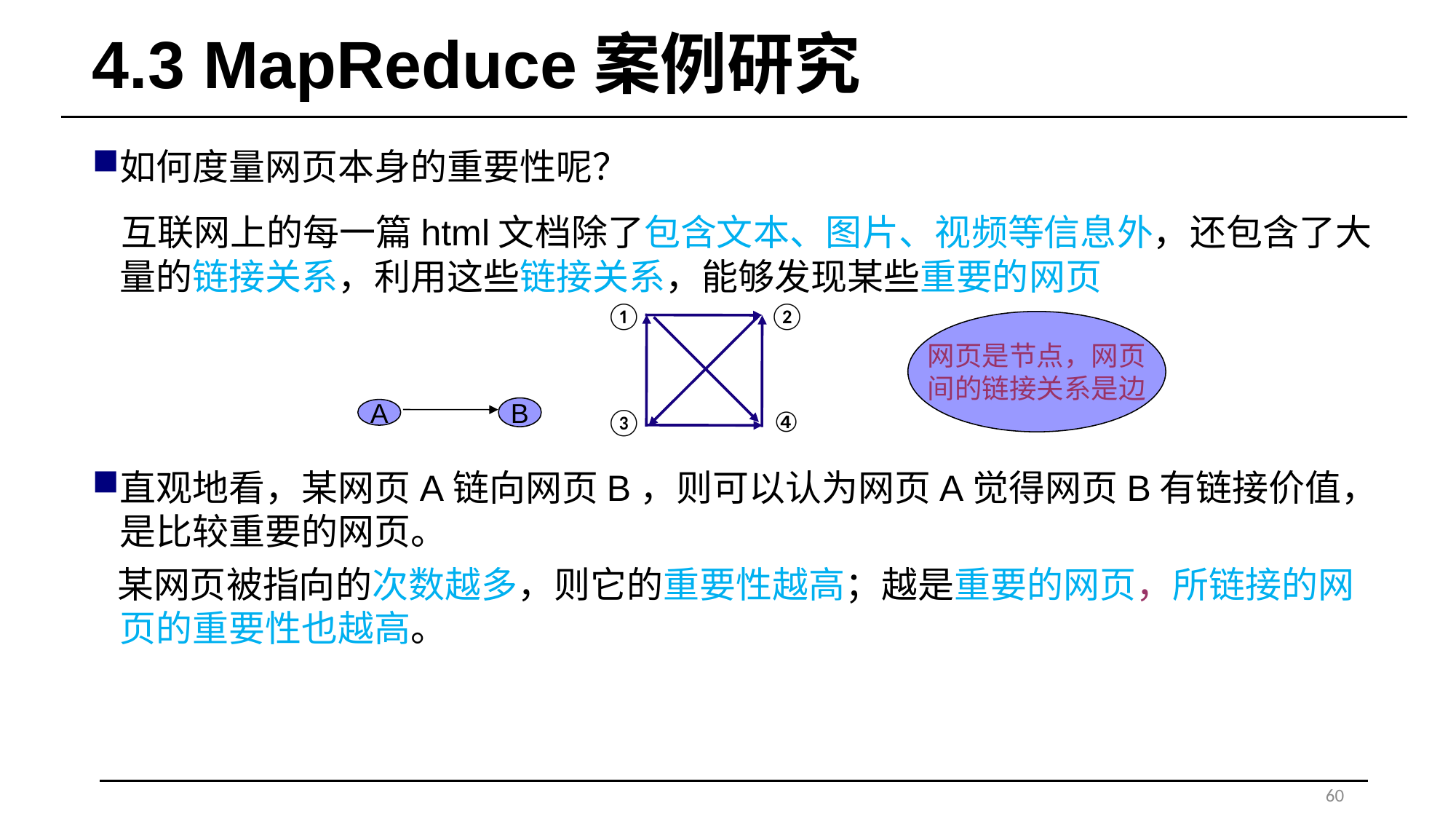

# 4.3 MapReduce案例研究
如何度量网页本身的重要性呢？
  互联网上的每一篇html文档除了包含文本、图片、视频等信息外，还包含了大量的链接关系，利用这些链接关系，能够发现某些重要的网页

直观地看，某网页A链向网页B，则可以认为网页A觉得网页B有链接价值，是比较重要的网页。
  某网页被指向的次数越多，则它的重要性越高；越是重要的网页，所链接的网页的重要性也越高。
①
②

网页是节点，网页
间的链接关系是边
B
A
④
③

60